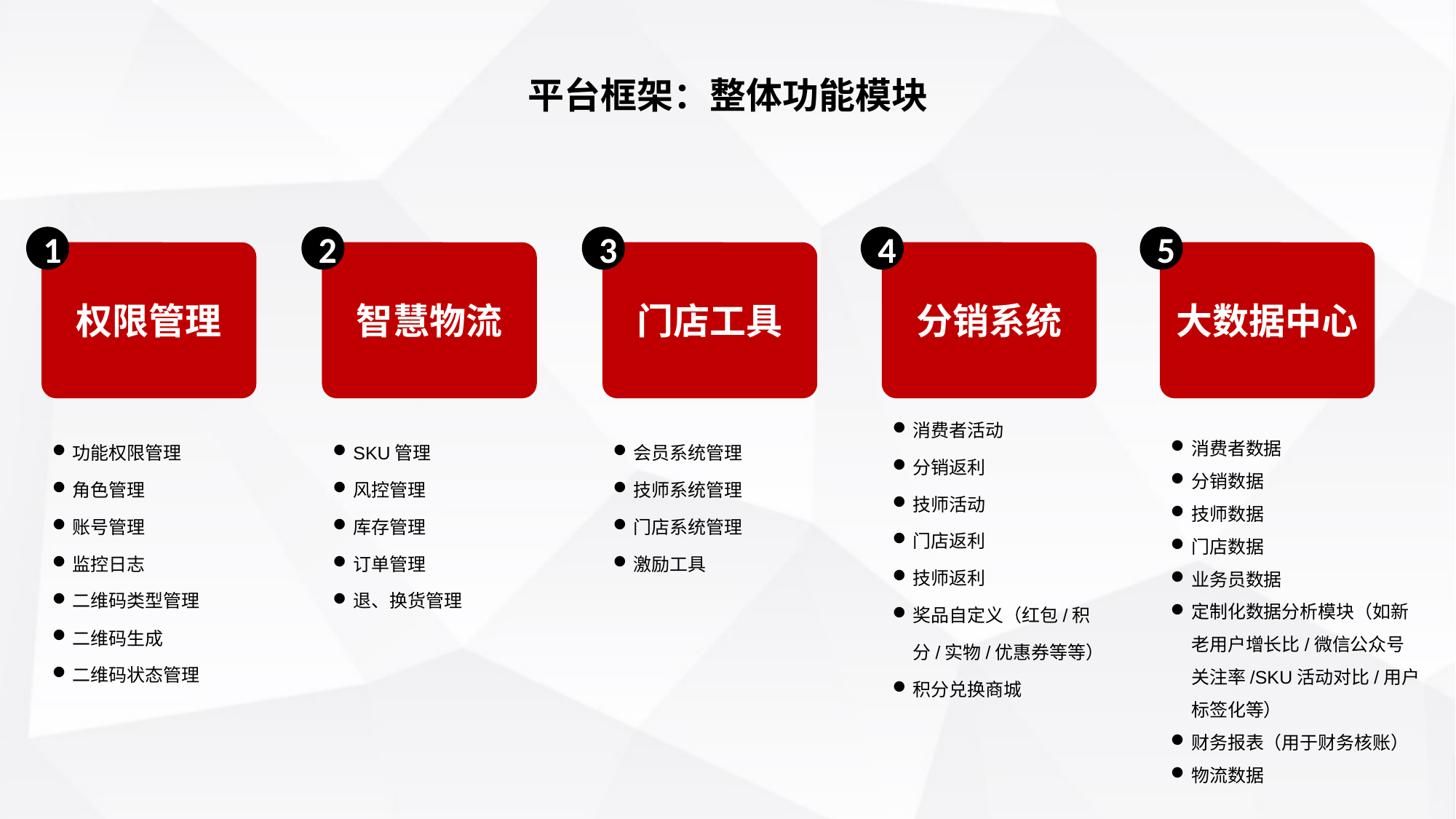

平台框架：整体功能模块
1
2
3
4
5
权限管理
智慧物流
门店工具
分销系统
大数据中心
消费者活动
分销返利
技师活动
门店返利
技师返利
奖品自定义（红包/积分/实物/优惠券等等）
积分兑换商城

消费者数据
分销数据
技师数据
门店数据
业务员数据
定制化数据分析模块（如新老用户增长比/微信公众号关注率/SKU活动对比/用户标签化等）
财务报表（用于财务核账）
物流数据
功能权限管理
角色管理
账号管理
监控日志
二维码类型管理
二维码生成
二维码状态管理
SKU管理
风控管理
库存管理
订单管理
退、换货管理

会员系统管理
技师系统管理
门店系统管理
激励工具